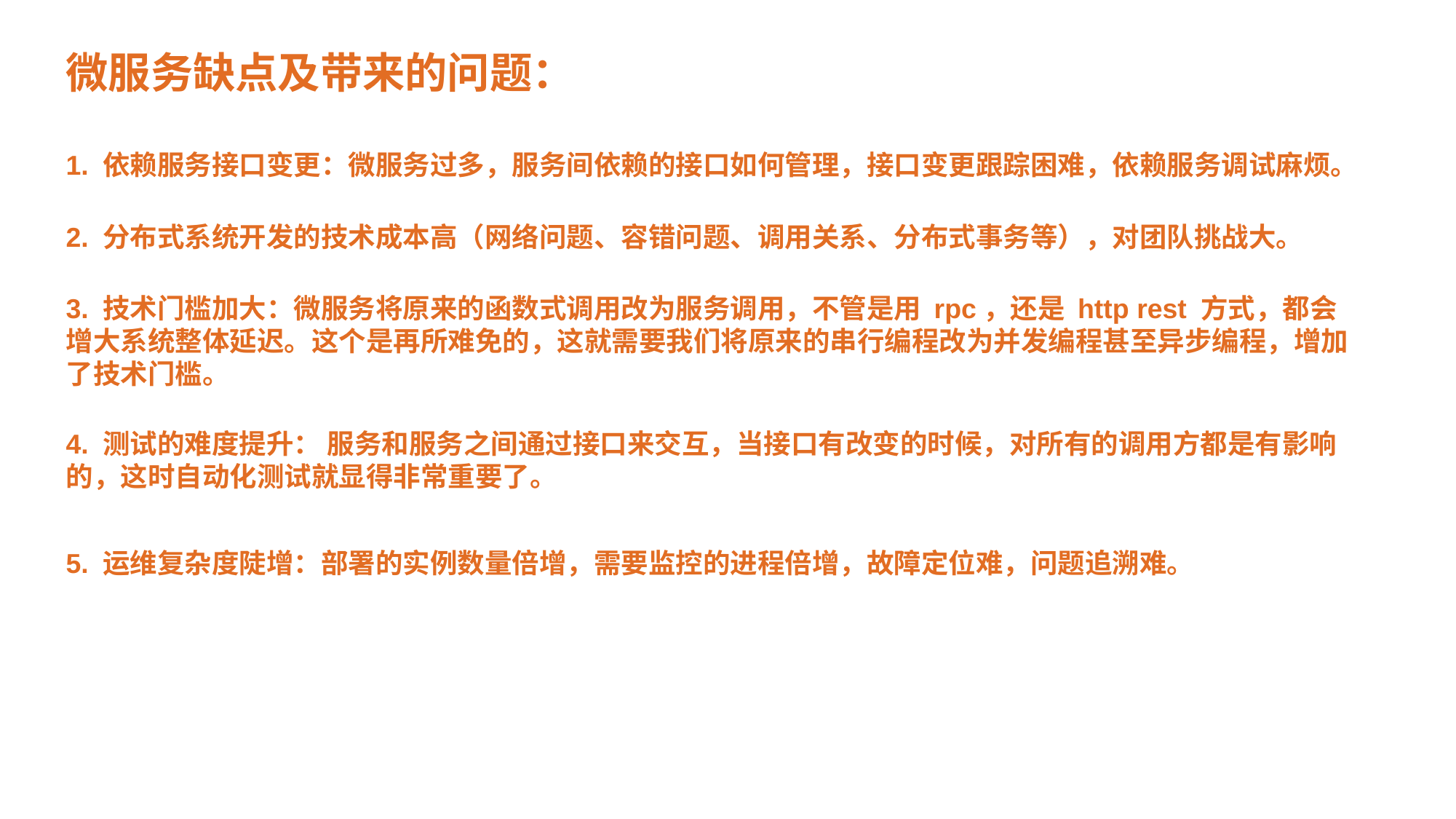

微服务缺点及带来的问题：
1. 依赖服务接口变更：微服务过多，服务间依赖的接口如何管理，接口变更跟踪困难，依赖服务调试麻烦。
2. 分布式系统开发的技术成本高（网络问题、容错问题、调用关系、分布式事务等），对团队挑战大。
3. 技术门槛加大：微服务将原来的函数式调用改为服务调用，不管是用 rpc，还是 http rest 方式，都会增大系统整体延迟。这个是再所难免的，这就需要我们将原来的串行编程改为并发编程甚至异步编程，增加了技术门槛。
4. 测试的难度提升： 服务和服务之间通过接口来交互，当接口有改变的时候，对所有的调用方都是有影响的，这时自动化测试就显得非常重要了。
5. 运维复杂度陡增：部署的实例数量倍增，需要监控的进程倍增，故障定位难，问题追溯难。